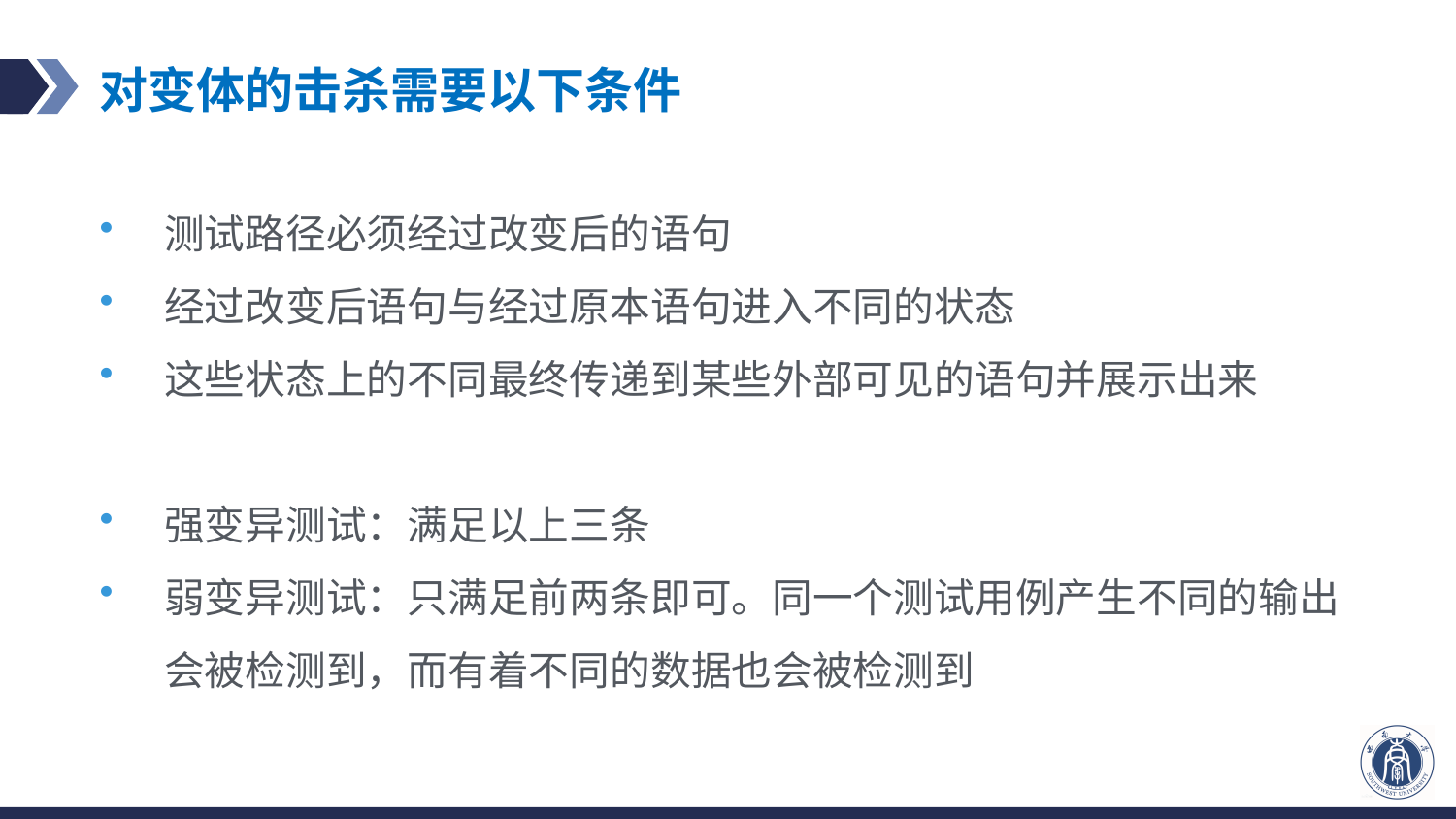

# 对变体的击杀需要以下条件
测试路径必须经过改变后的语句
经过改变后语句与经过原本语句进入不同的状态
这些状态上的不同最终传递到某些外部可见的语句并展示出来

强变异测试：满足以上三条
弱变异测试：只满足前两条即可。同一个测试用例产生不同的输出会被检测到，而有着不同的数据也会被检测到